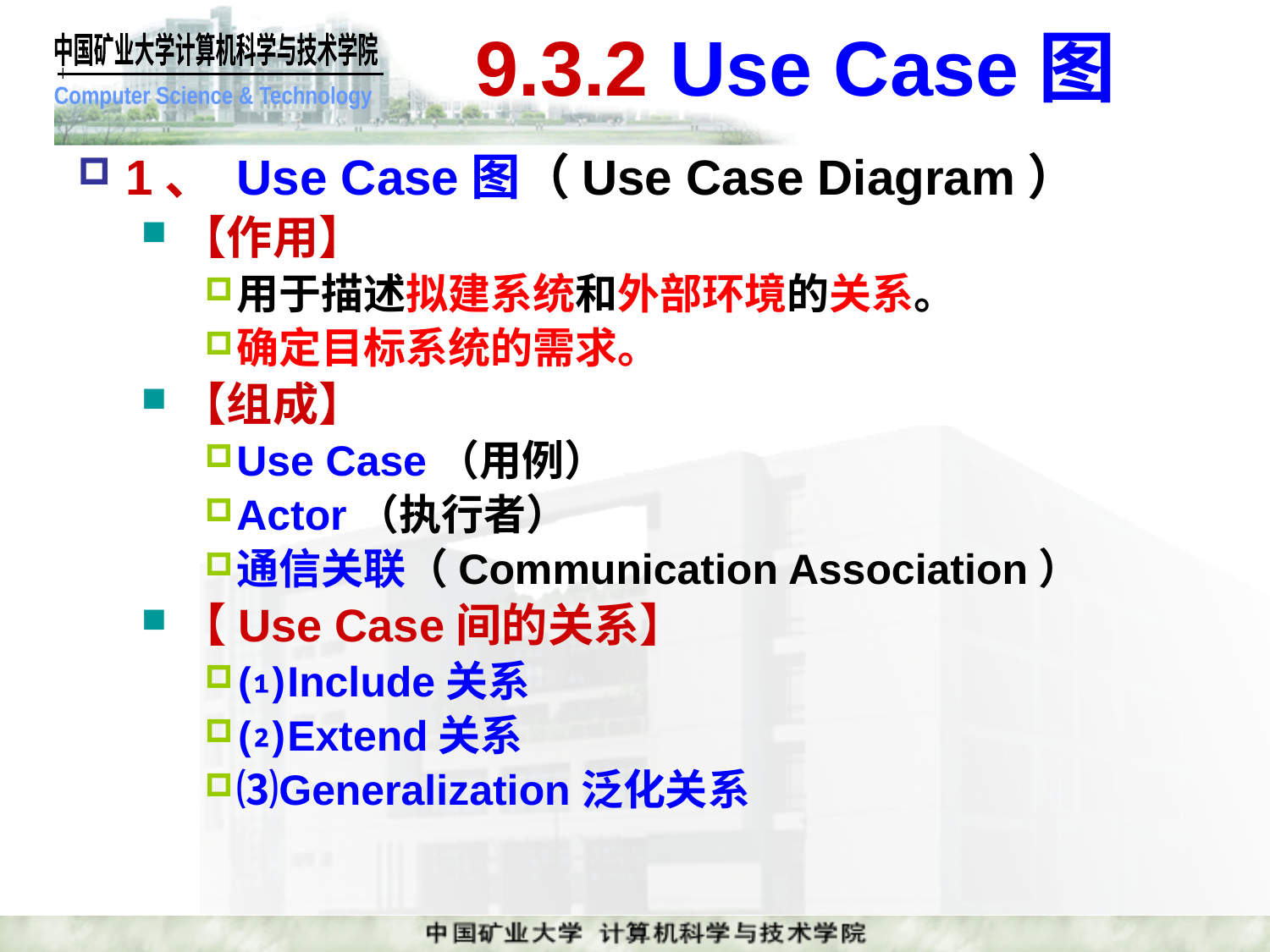

# 9.3.2 Use Case图
1、 Use Case图（Use Case Diagram）
【作用】
用于描述拟建系统和外部环境的关系。
确定目标系统的需求。
【组成】
Use Case（用例）
Actor（执行者）
通信关联（Communication Association）
【Use Case间的关系】
⑴Include关系
⑵Extend关系
⑶Generalization泛化关系
97